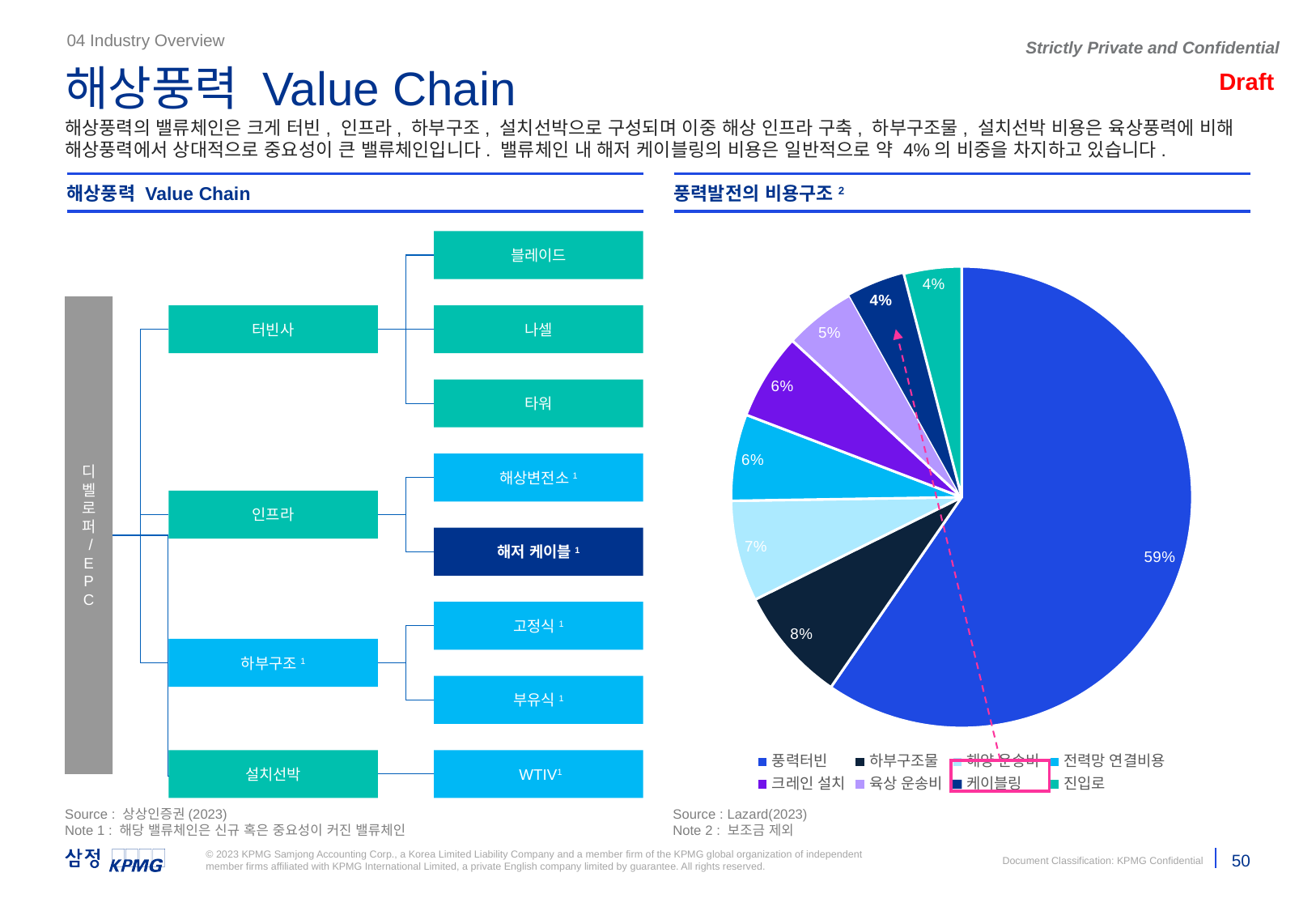

04 Industry Overview
해상풍력 Value Chain
해상풍력의 밸류체인은 크게 터빈, 인프라, 하부구조, 설치선박으로 구성되며 이중 해상 인프라 구축, 하부구조물, 설치선박 비용은 육상풍력에 비해 해상풍력에서 상대적으로 중요성이 큰 밸류체인입니다. 밸류체인 내 해저 케이블링의 비용은 일반적으로 약 4%의 비중을 차지하고 있습니다.
해상풍력 Value Chain
풍력발전의 비용구조2

### Chart

| Category | 판매 |
|---|---|
| 풍력터빈 | 0.59 |
| 하부구조물 | 0.08 |
| 해양 운송비 | 0.07 |
| 전력망 연결비용 | 0.06 |
| 크레인 설치 | 0.06 |
| 육상 운송비 | 0.05 |
| 케이블링 | 0.04 |
| 진입로 | 0.04 |
블레이드
디
벨
로
퍼
 /
E
P
C
터빈사
나셀
타워
해상변전소1
인프라
해저 케이블1
고정식1
하부구조1
부유식1
설치선박
 WTIV1

Source : 상상인증권(2023)
Note 1 : 해당 밸류체인은 신규 혹은 중요성이 커진 밸류체인
Source : Lazard(2023)
Note 2 : 보조금 제외